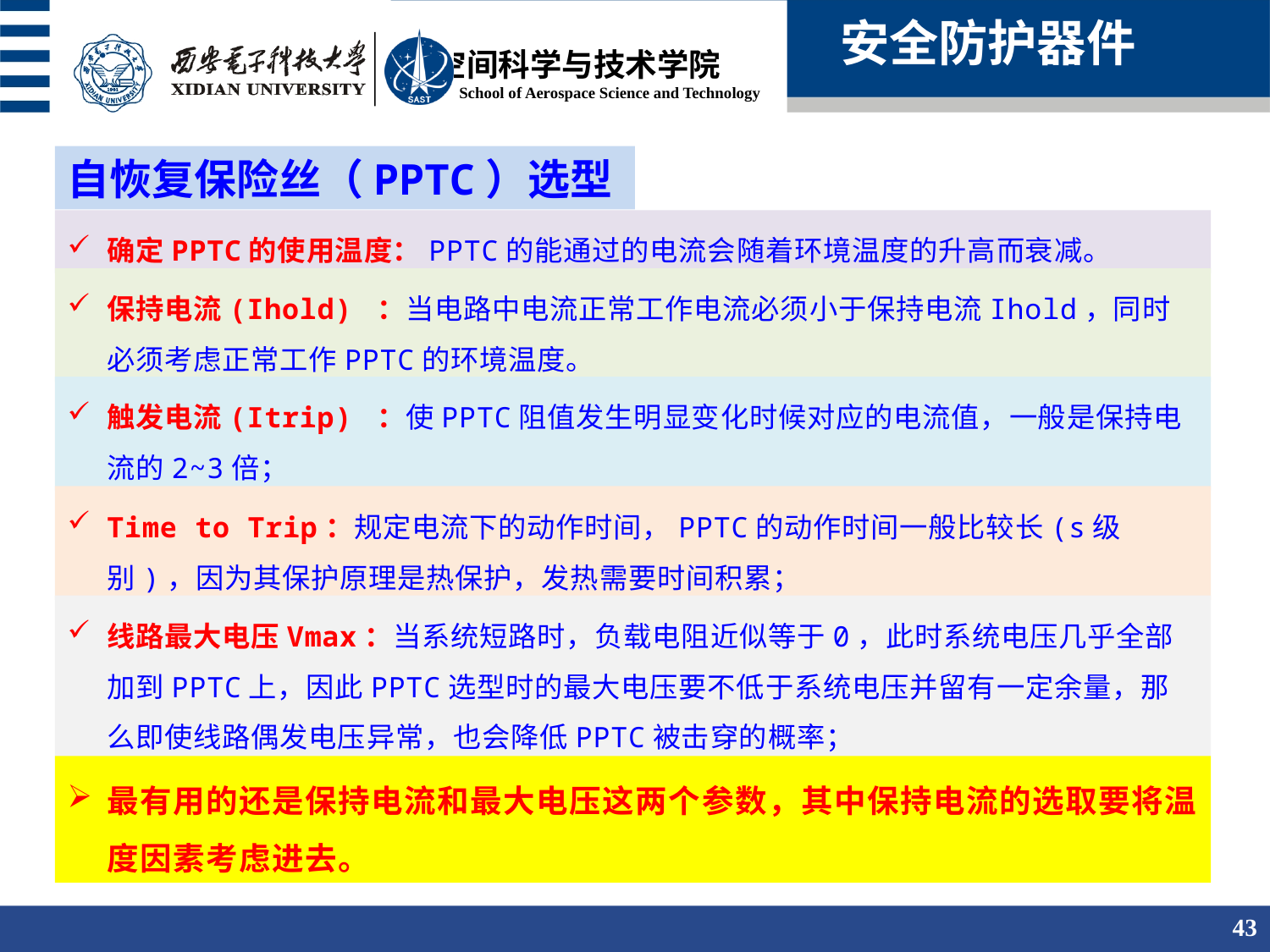

安全防护器件
自恢复保险丝（PPTC）选型
确定PPTC的使用温度：PPTC的能通过的电流会随着环境温度的升高而衰减。
保持电流(Ihold) ：当电路中电流正常工作电流必须小于保持电流Ihold，同时必须考虑正常工作PPTC的环境温度。
触发电流(Itrip) ：使PPTC阻值发生明显变化时候对应的电流值，一般是保持电流的2~3倍；
Time to Trip：规定电流下的动作时间，PPTC的动作时间一般比较长(s级别)，因为其保护原理是热保护，发热需要时间积累；
线路最大电压Vmax：当系统短路时，负载电阻近似等于0，此时系统电压几乎全部加到PPTC上，因此PPTC选型时的最大电压要不低于系统电压并留有一定余量，那么即使线路偶发电压异常，也会降低PPTC被击穿的概率；
最有用的还是保持电流和最大电压这两个参数，其中保持电流的选取要将温度因素考虑进去。